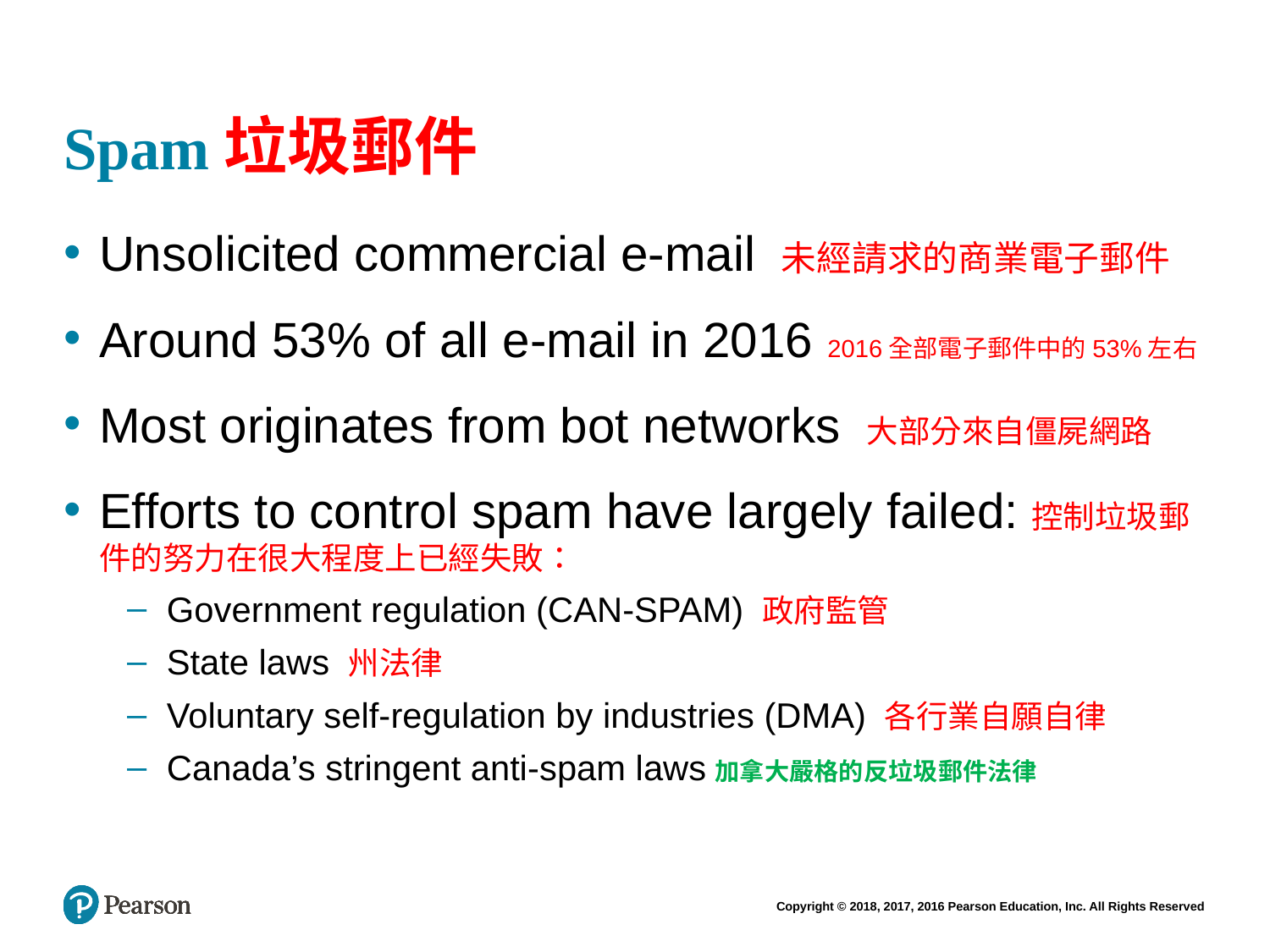

# Spam垃圾郵件
Unsolicited commercial e-mail 未經請求的商業電子郵件
Around 53% of all e-mail in 2016 2016全部電子郵件中的53%左右
Most originates from bot networks 大部分來自僵屍網路
Efforts to control spam have largely failed:控制垃圾郵件的努力在很大程度上已經失敗：
Government regulation (CAN-SPAM) 政府監管
State laws 州法律
Voluntary self-regulation by industries (DMA) 各行業自願自律
Canada’s stringent anti-spam laws加拿大嚴格的反垃圾郵件法律